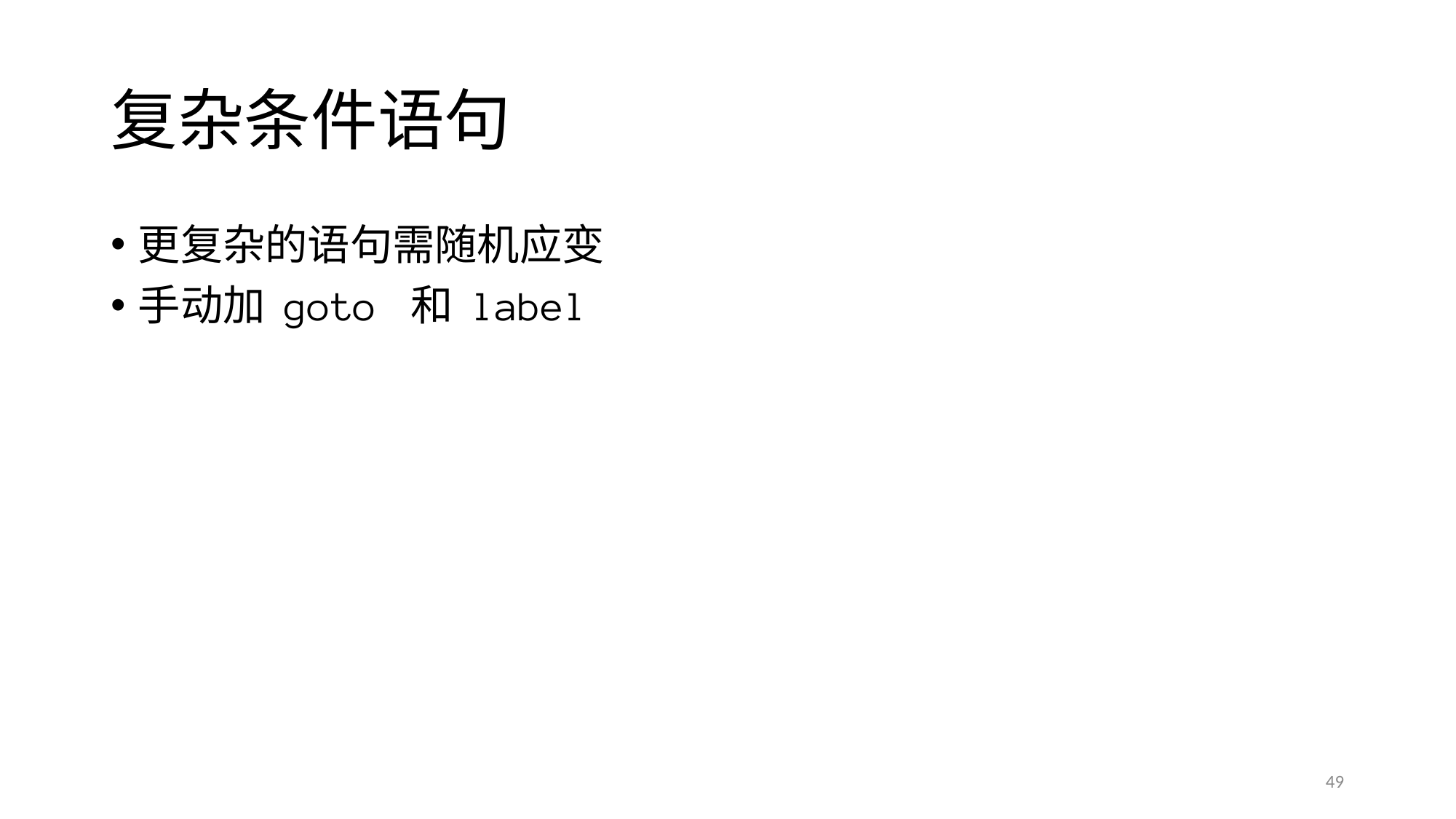

# 复杂条件语句
更复杂的语句需随机应变
手动加 goto 和 label
49